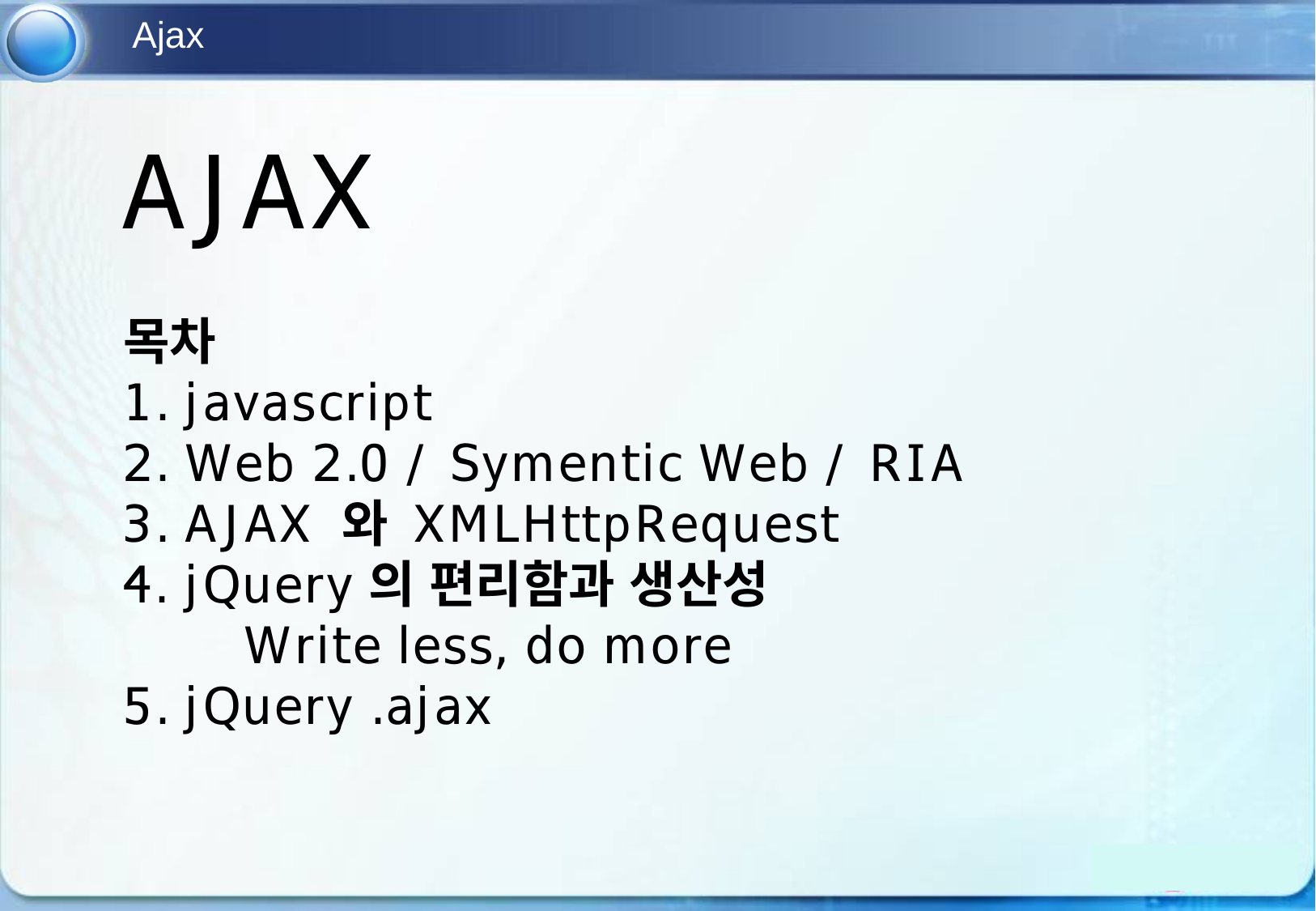

Ajax
AJAX

목차
1. javascript
2. Web 2.0 / Symentic Web / RIA
3. AJAX 와 XMLHttpRequest
4. jQuery의 편리함과 생산성
	Write less, do more
5. jQuery .ajax